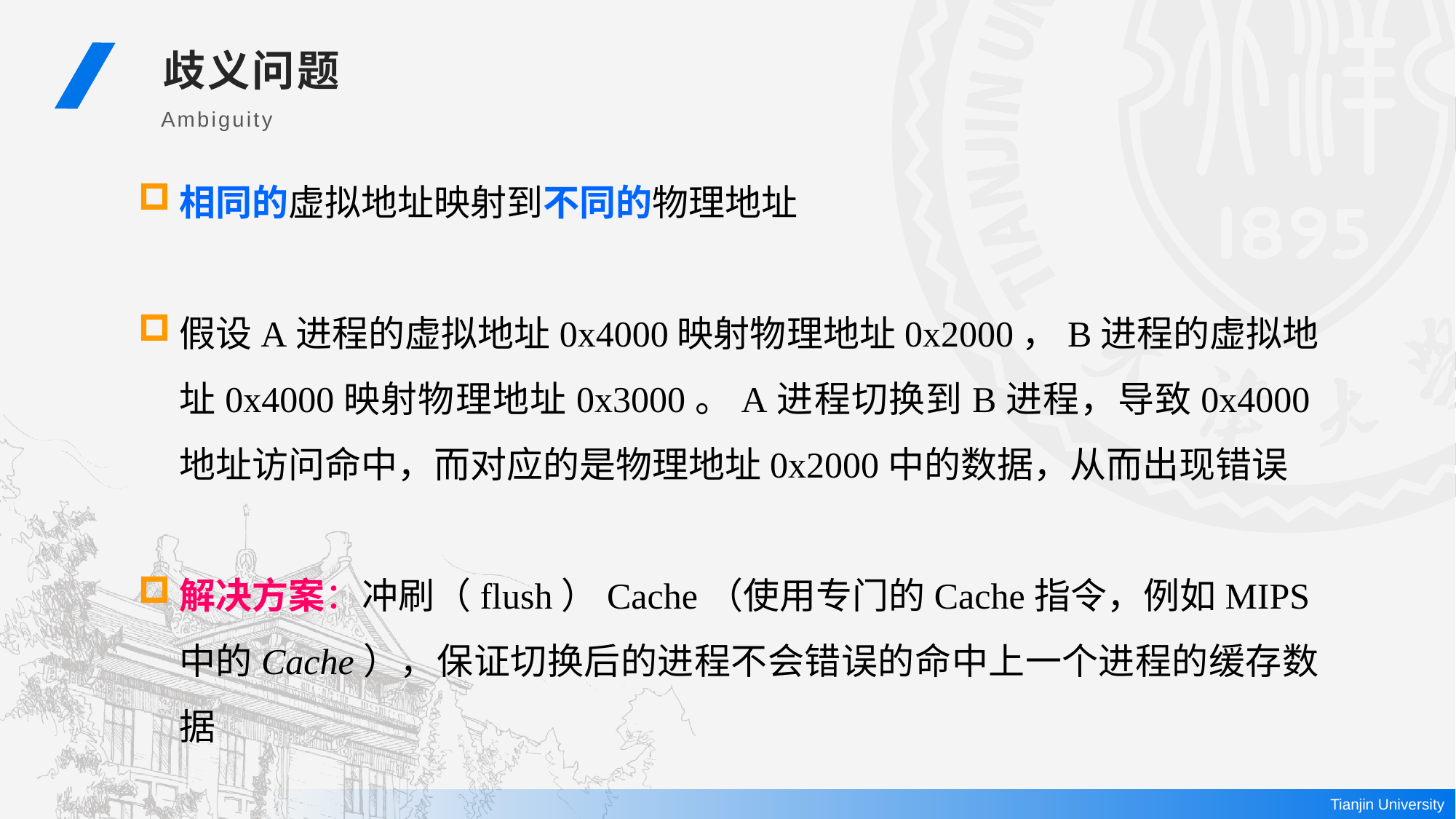

歧义问题
Ambiguity
相同的虚拟地址映射到不同的物理地址

假设A进程的虚拟地址0x4000映射物理地址0x2000，B进程的虚拟地址0x4000映射物理地址0x3000。A进程切换到B进程，导致0x4000地址访问命中，而对应的是物理地址0x2000中的数据，从而出现错误

解决方案：冲刷（flush）Cache（使用专门的Cache指令，例如MIPS中的Cache），保证切换后的进程不会错误的命中上一个进程的缓存数据